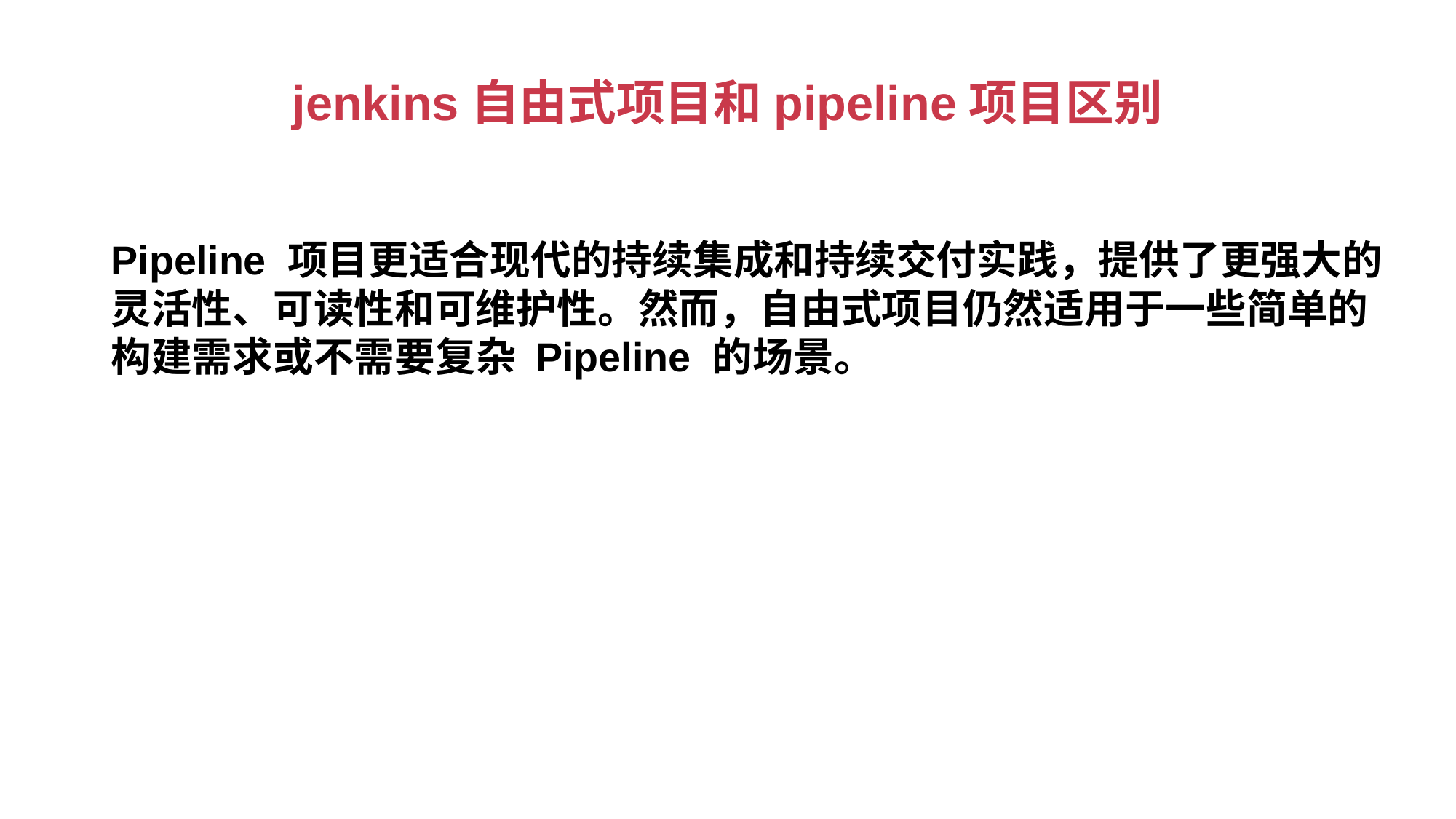

# jenkins自由式项目和pipeline项目区别
Pipeline 项目更适合现代的持续集成和持续交付实践，提供了更强大的灵活性、可读性和可维护性。然而，自由式项目仍然适用于一些简单的构建需求或不需要复杂 Pipeline 的场景。